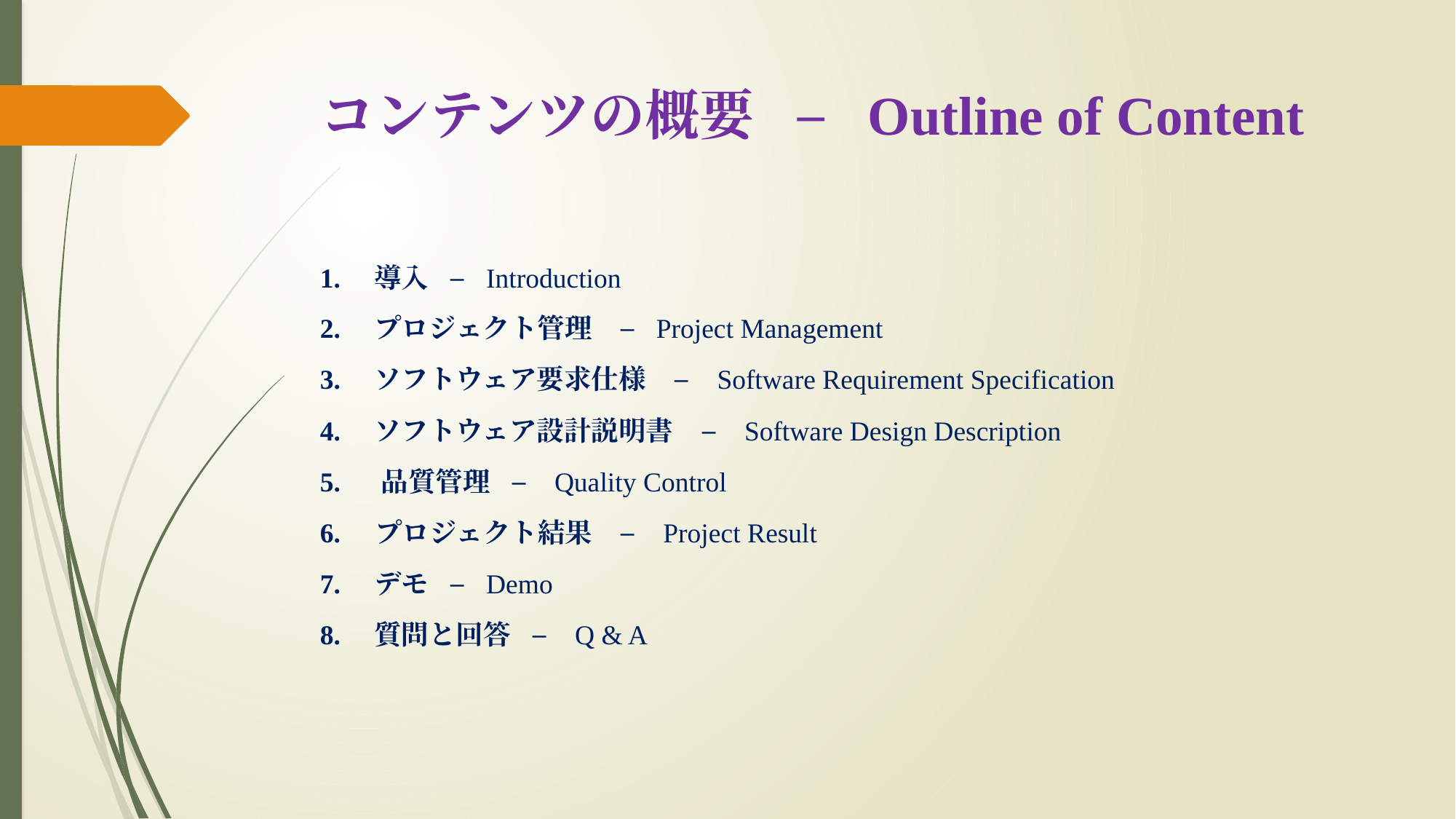

# コンテンツの概要   –  Outline of Content
1.　導入   –  Introduction
2.　プロジェクト管理    –  Project Management
3.　ソフトウェア要求仕様    –   Software Requirement Specification
4.　ソフトウェア設計説明書    –   Software Design Description
5.　 品質管理   –   Quality Control
6.    プロジェクト結果　–   Project Result
7.　デモ   –  Demo
8.　質問と回答   –   Q & A